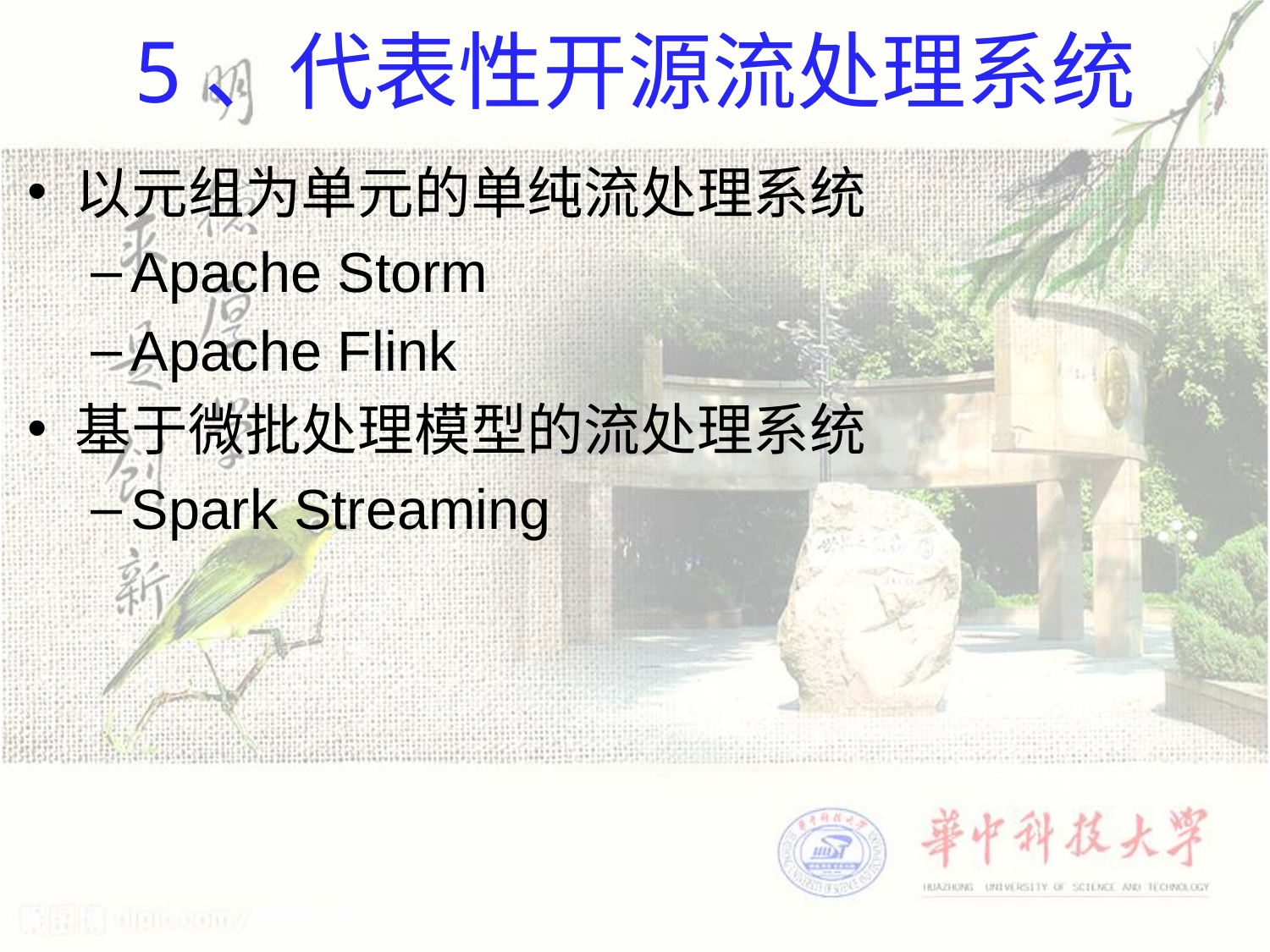

5、代表性开源流处理系统
以元组为单元的单纯流处理系统
Apache Storm
Apache Flink
基于微批处理模型的流处理系统
Spark Streaming